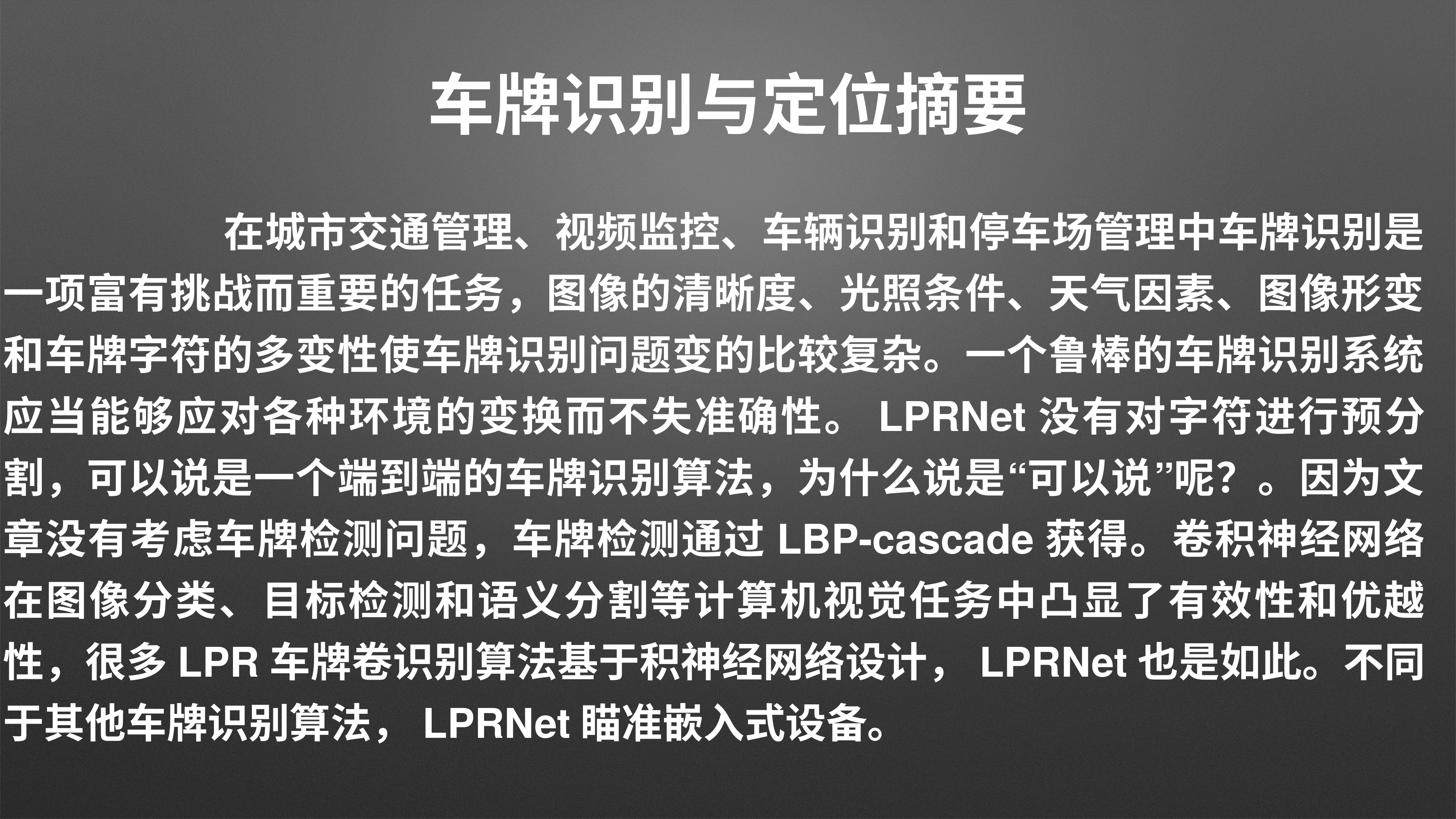

# 车牌识别与定位摘要
				在城市交通管理、视频监控、车辆识别和停车场管理中车牌识别是一项富有挑战而重要的任务，图像的清晰度、光照条件、天气因素、图像形变和车牌字符的多变性使车牌识别问题变的比较复杂。一个鲁棒的车牌识别系统应当能够应对各种环境的变换而不失准确性。LPRNet没有对字符进行预分割，可以说是一个端到端的车牌识别算法，为什么说是“可以说”呢？。因为文章没有考虑车牌检测问题，车牌检测通过LBP-cascade获得。卷积神经网络在图像分类、目标检测和语义分割等计算机视觉任务中凸显了有效性和优越性，很多LPR车牌卷识别算法基于积神经网络设计，LPRNet也是如此。不同于其他车牌识别算法，LPRNet瞄准嵌入式设备。